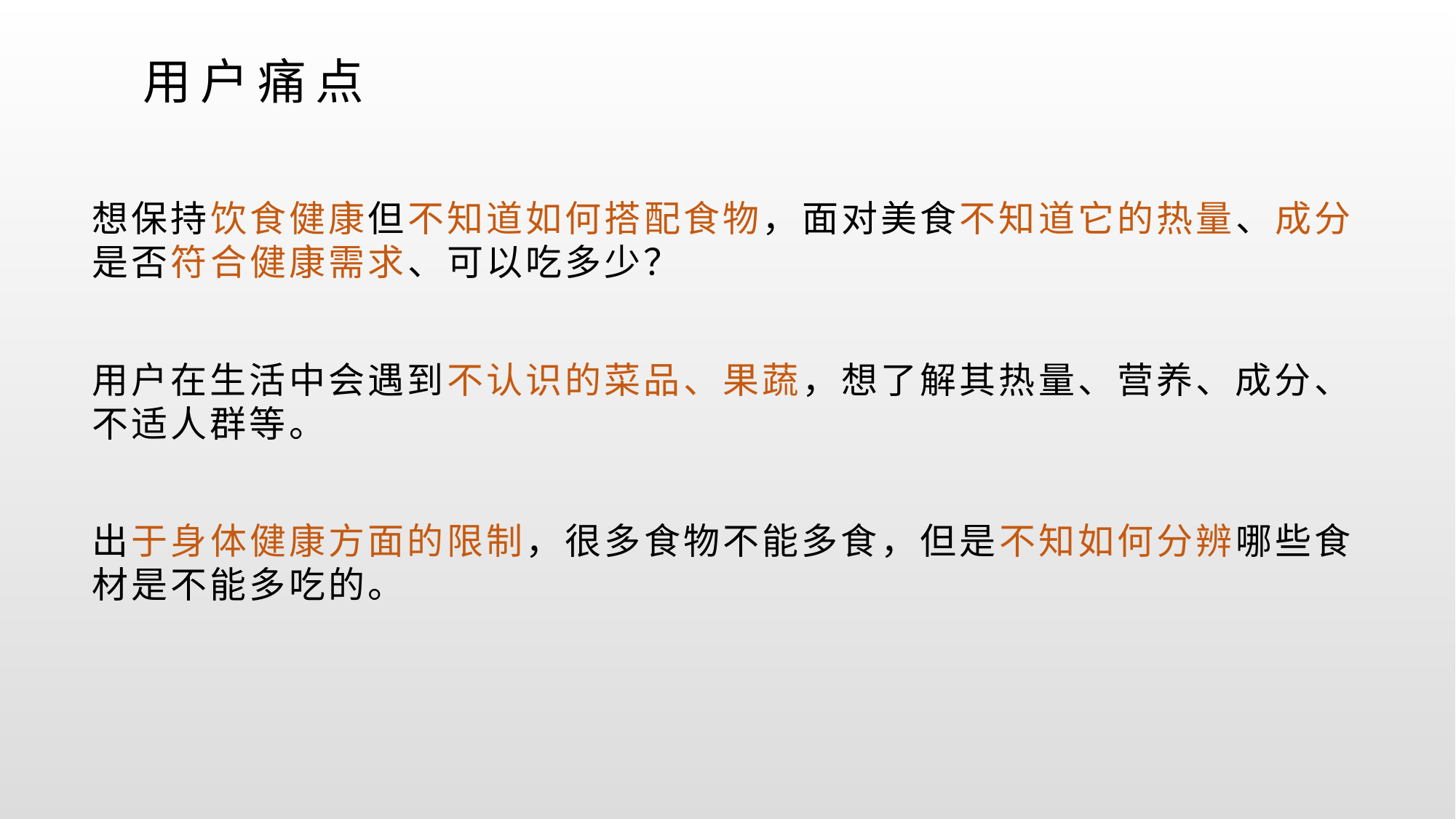

# 用户痛点
想保持饮食健康但不知道如何搭配食物，面对美食不知道它的热量、成分是否符合健康需求、可以吃多少？

用户在生活中会遇到不认识的菜品、果蔬，想了解其热量、营养、成分、不适人群等。

出于身体健康方面的限制，很多食物不能多食，但是不知如何分辨哪些食材是不能多吃的。